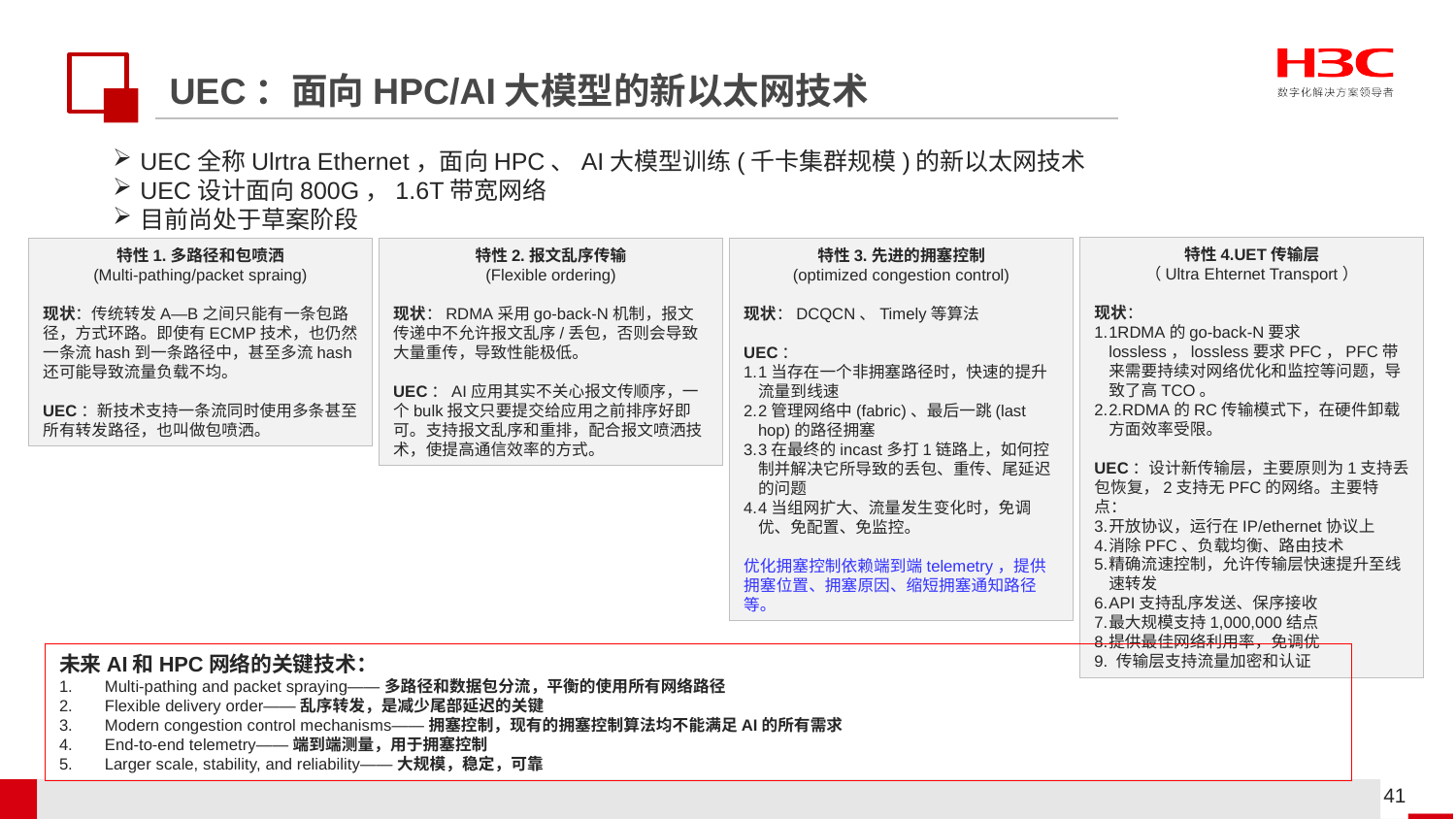

UEC：面向HPC/AI大模型的新以太网技术
UEC全称Ulrtra Ethernet，面向HPC、AI大模型训练(千卡集群规模)的新以太网技术
UEC设计面向800G，1.6T带宽网络
目前尚处于草案阶段

特性4.UET传输层
（Ultra Ehternet Transport）

现状：
1RDMA的go-back-N要求lossless，lossless要求PFC，PFC带来需要持续对网络优化和监控等问题，导致了高TCO。
2.RDMA的RC传输模式下，在硬件卸载方面效率受限。

UEC：设计新传输层，主要原则为1支持丢包恢复，2支持无PFC的网络。主要特点：
开放协议，运行在IP/ethernet协议上
消除PFC、负载均衡、路由技术
精确流速控制，允许传输层快速提升至线速转发
API支持乱序发送、保序接收
最大规模支持1,000,000结点
提供最佳网络利用率，免调优
 传输层支持流量加密和认证
特性1.多路径和包喷洒
(Multi-pathing/packet spraing)

现状：传统转发A—B之间只能有一条包路径，方式环路。即使有ECMP技术，也仍然一条流hash到一条路径中，甚至多流hash还可能导致流量负载不均。

UEC：新技术支持一条流同时使用多条甚至所有转发路径，也叫做包喷洒。
特性2.报文乱序传输
(Flexible ordering)

现状：RDMA采用go-back-N机制，报文传递中不允许报文乱序/丢包，否则会导致大量重传，导致性能极低。

UEC：AI应用其实不关心报文传顺序，一个bulk报文只要提交给应用之前排序好即可。支持报文乱序和重排，配合报文喷洒技术，使提高通信效率的方式。
特性3.先进的拥塞控制
(optimized congestion control)

现状：DCQCN、Timely等算法

UEC：
1当存在一个非拥塞路径时，快速的提升流量到线速
2管理网络中(fabric)、最后一跳(last hop)的路径拥塞
3在最终的incast多打1链路上，如何控制并解决它所导致的丢包、重传、尾延迟的问题
4当组网扩大、流量发生变化时，免调优、免配置、免监控。

优化拥塞控制依赖端到端telemetry，提供拥塞位置、拥塞原因、缩短拥塞通知路径等。
未来AI和HPC网络的关键技术：
Multi-pathing and packet spraying——多路径和数据包分流，平衡的使用所有网络路径
Flexible delivery order——乱序转发，是减少尾部延迟的关键
Modern congestion control mechanisms——拥塞控制，现有的拥塞控制算法均不能满足AI的所有需求
End-to-end telemetry——端到端测量，用于拥塞控制
Larger scale, stability, and reliability——大规模，稳定，可靠